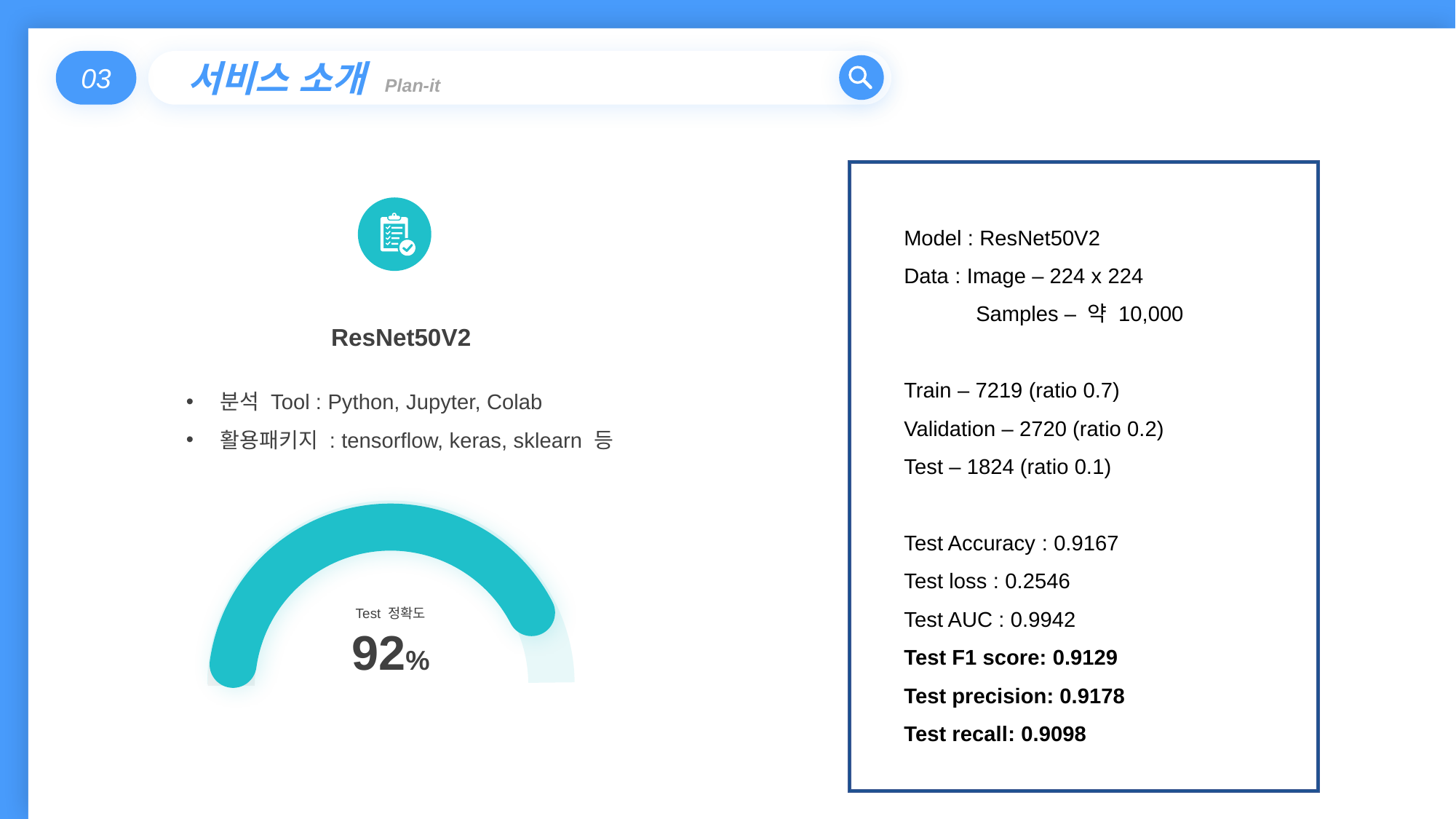

03
서비스 소개 Plan-it

Model : ResNet50V2
Data : Image – 224 x 224
            Samples – 약 10,000

Train – 7219 (ratio 0.7)
Validation – 2720 (ratio 0.2)
Test – 1824 (ratio 0.1)

Test Accuracy : 0.9167
Test loss : 0.2546
Test AUC : 0.9942
Test F1 score: 0.9129
Test precision: 0.9178
Test recall: 0.9098

ResNet50V2

분석 Tool : Python, Jupyter, Colab
활용패키지 : tensorflow, keras, sklearn 등

Test 정확도
92%